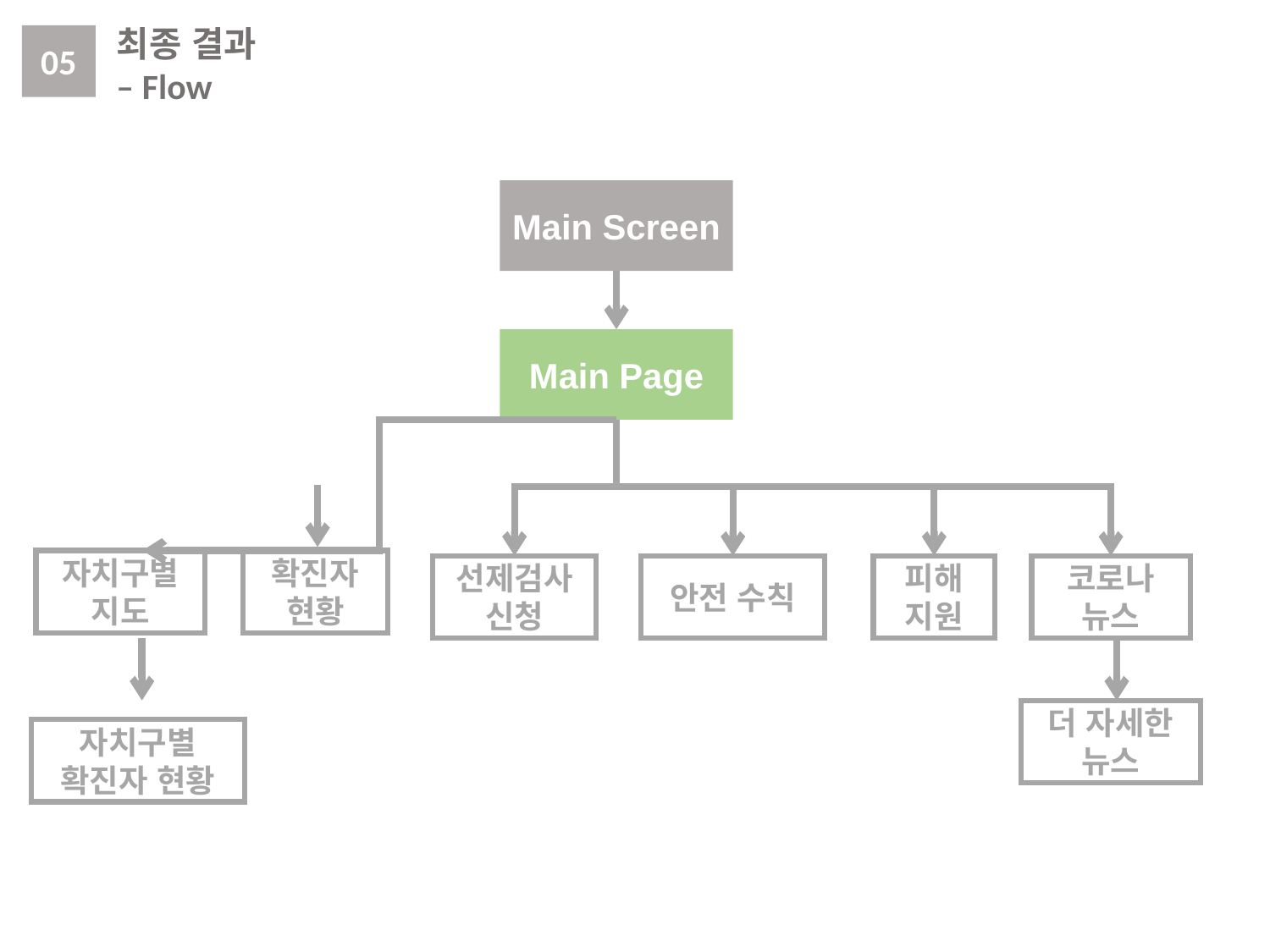

최종 결과
– Flow
05
Main Screen
Main Page
자치구별 지도
확진자 현황
선제검사 신청
안전 수칙
피해 지원
코로나 뉴스
더 자세한 뉴스
자치구별
확진자 현황